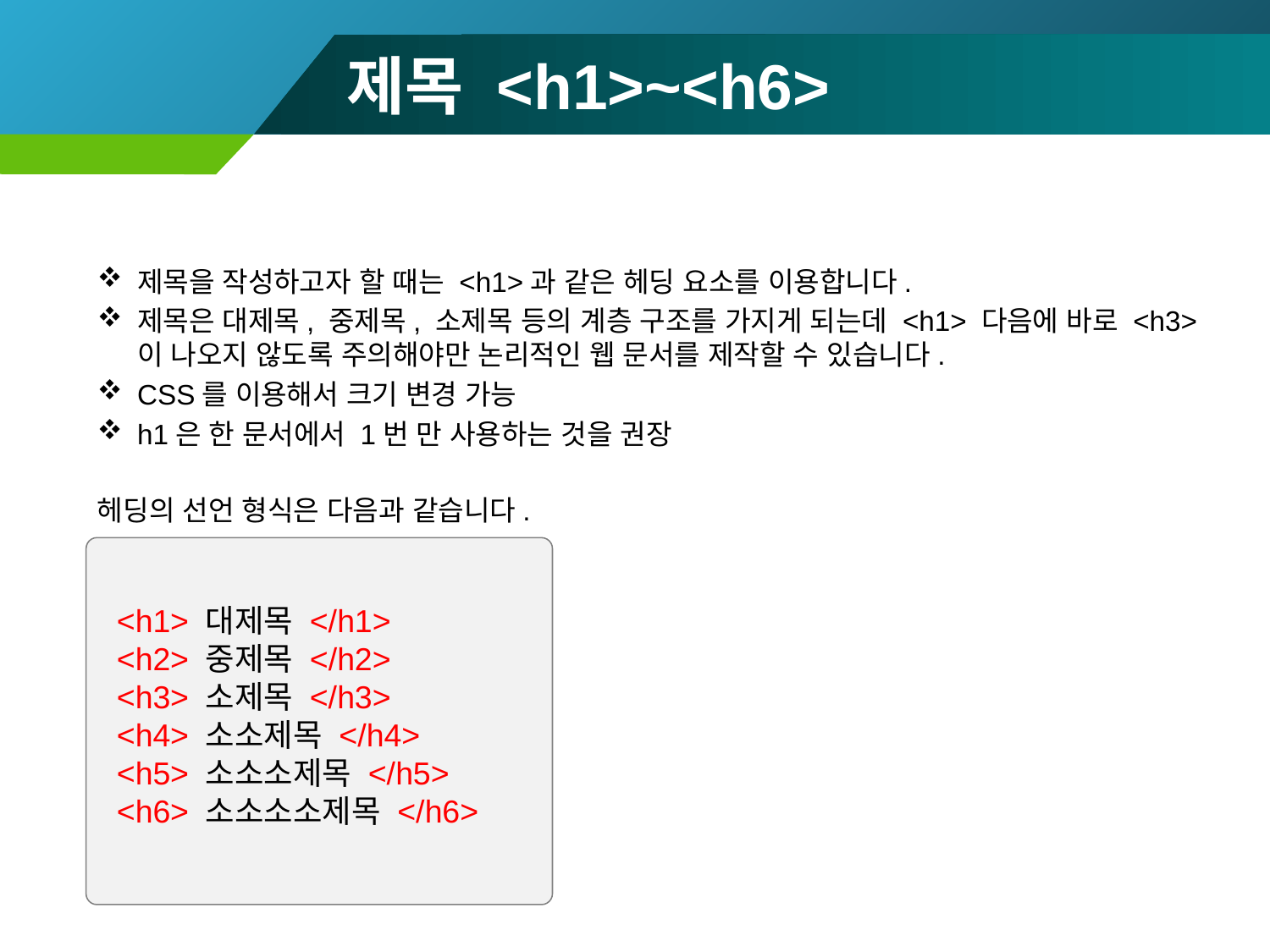

# 제목 <h1>~<h6>
제목을 작성하고자 할 때는 <h1>과 같은 헤딩 요소를 이용합니다.
제목은 대제목, 중제목, 소제목 등의 계층 구조를 가지게 되는데 <h1> 다음에 바로 <h3>이 나오지 않도록 주의해야만 논리적인 웹 문서를 제작할 수 있습니다.
CSS를 이용해서 크기 변경 가능
h1은 한 문서에서 1번 만 사용하는 것을 권장
헤딩의 선언 형식은 다음과 같습니다.

<h1> 대제목 </h1>
<h2> 중제목 </h2>
<h3> 소제목 </h3>
<h4> 소소제목 </h4>
<h5> 소소소제목 </h5>
<h6> 소소소소제목 </h6>